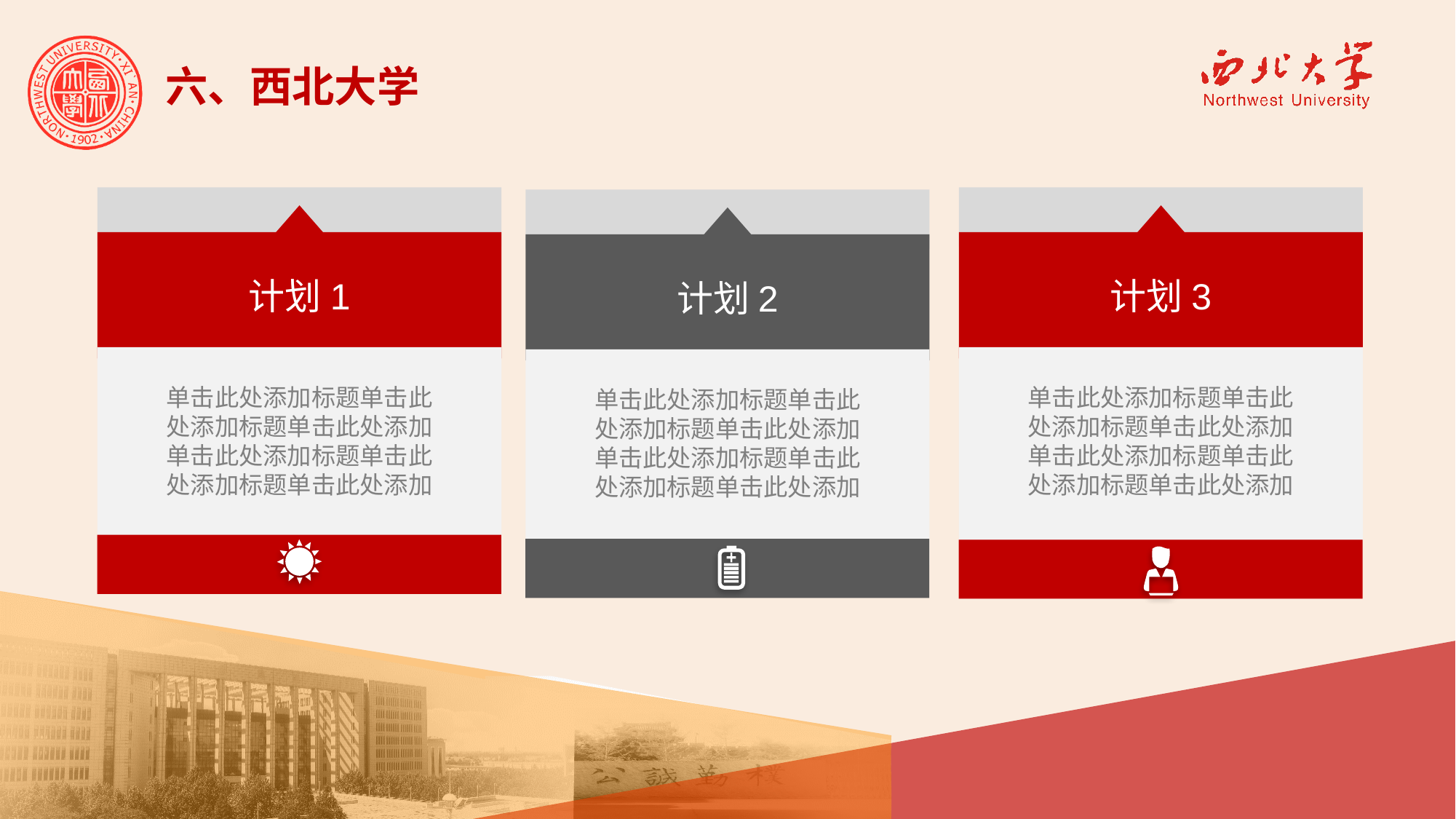

六、西北大学

计划1
单击此处添加标题单击此
处添加标题单击此处添加
单击此处添加标题单击此
处添加标题单击此处添加

计划3
单击此处添加标题单击此
处添加标题单击此处添加
单击此处添加标题单击此
处添加标题单击此处添加

计划2
单击此处添加标题单击此
处添加标题单击此处添加
单击此处添加标题单击此
处添加标题单击此处添加